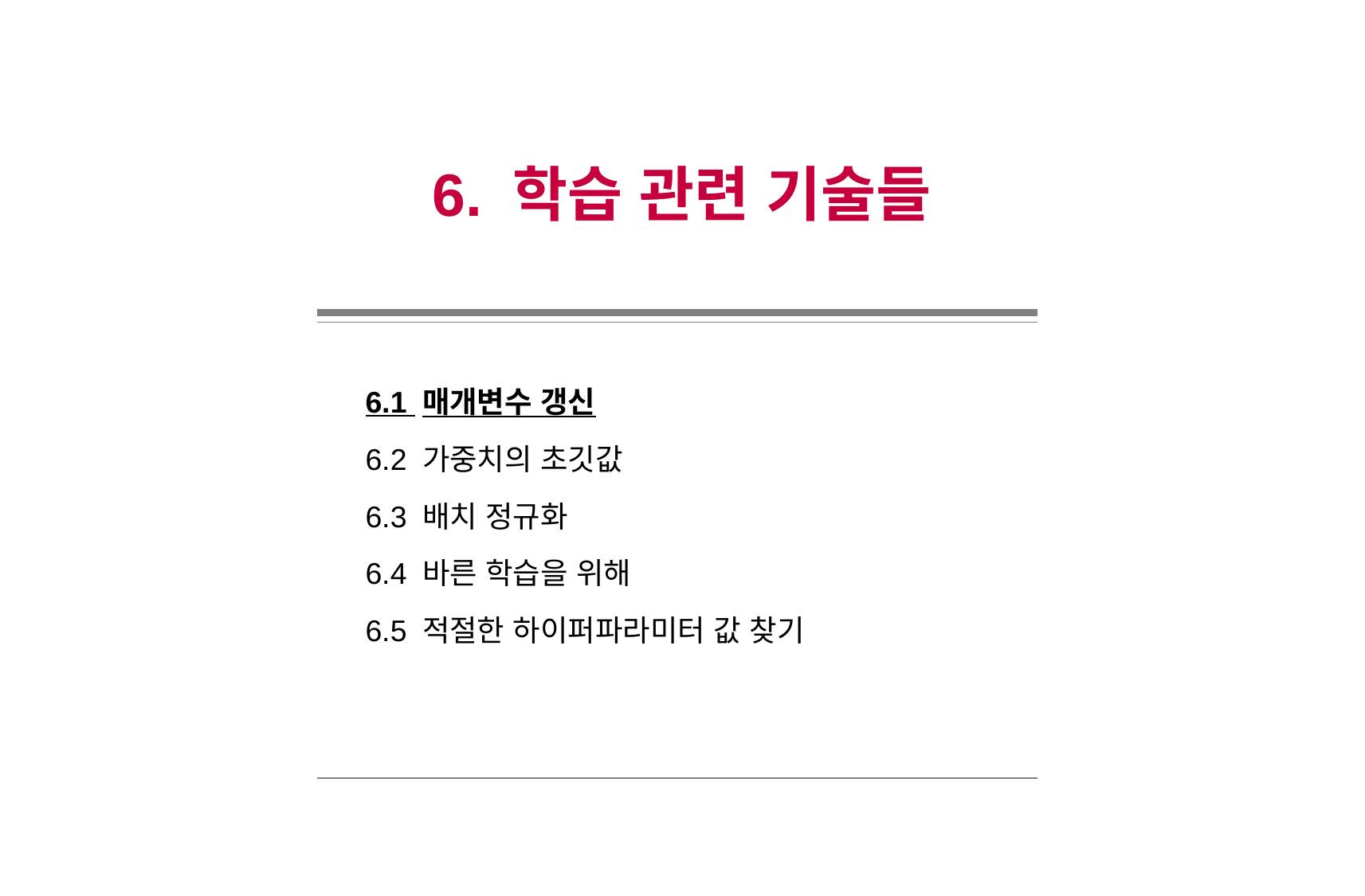

6. 학습 관련 기술들
6.1 매개변수 갱신
6.2 가중치의 초깃값
6.3 배치 정규화
6.4 바른 학습을 위해
6.5 적절한 하이퍼파라미터 값 찾기